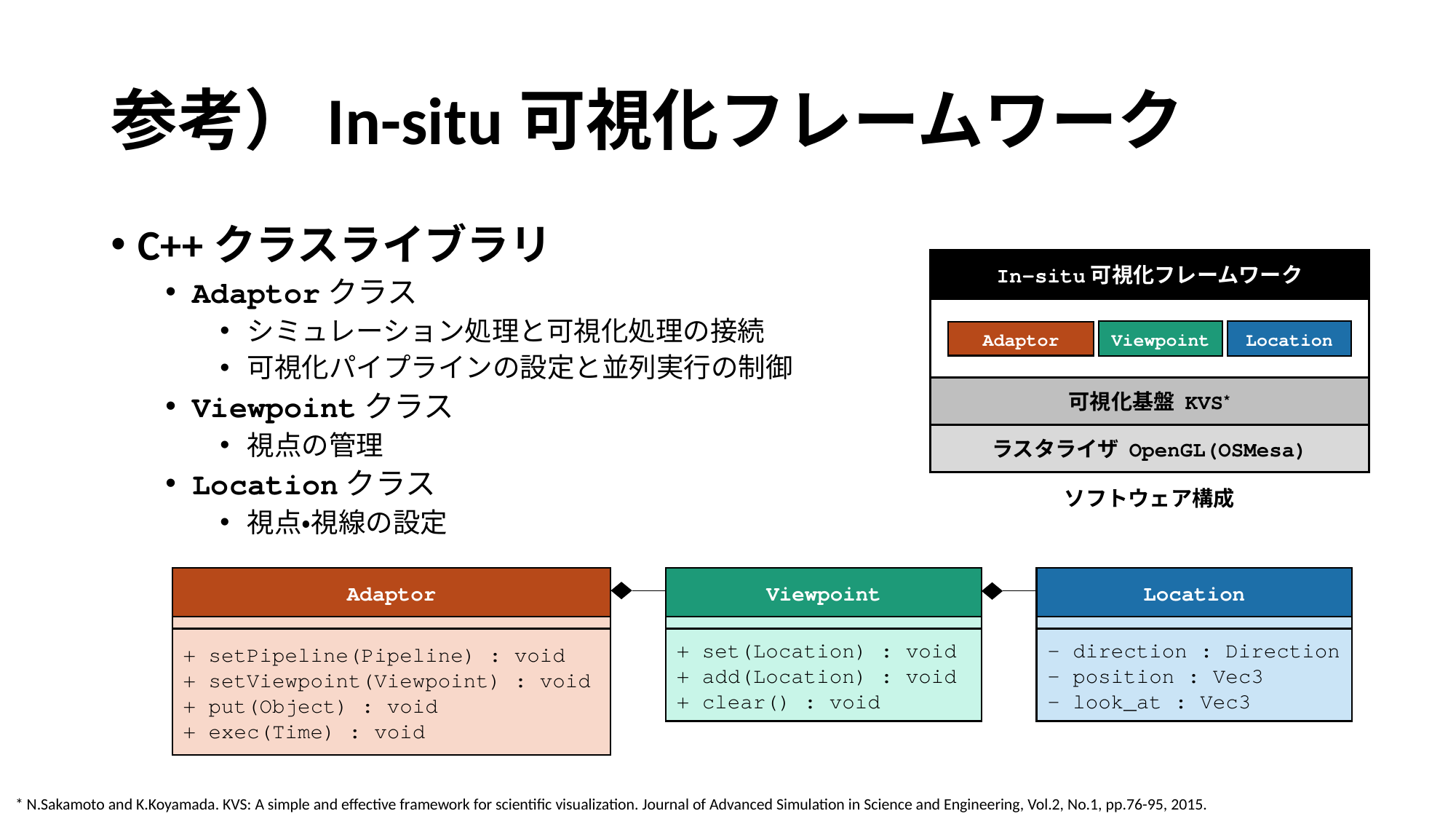

# 参考）In-situ可視化フレームワーク
C++クラスライブラリ
Adaptorクラス
シミュレーション処理と可視化処理の接続
可視化パイプラインの設定と並列実行の制御
Viewpointクラス
視点の管理
Locationクラス
視点・視線の設定
In-situ可視化フレームワーク

Viewpoint
Location
Adaptor
可視化基盤 KVS*
ラスタライザ OpenGL(OSMesa)
ソフトウェア構成
Adaptor

+ setPipeline(Pipeline) : void
+ setViewpoint(Viewpoint) : void
+ put(Object) : void
+ exec(Time) : void
Viewpoint

+ set(Location) : void
+ add(Location) : void
+ clear() : void
Location

- direction : Direction
- position : Vec3
- look_at : Vec3

* N.Sakamoto and K.Koyamada. KVS: A simple and effective framework for scientific visualization. Journal of Advanced Simulation in Science and Engineering, Vol.2, No.1, pp.76-95, 2015.